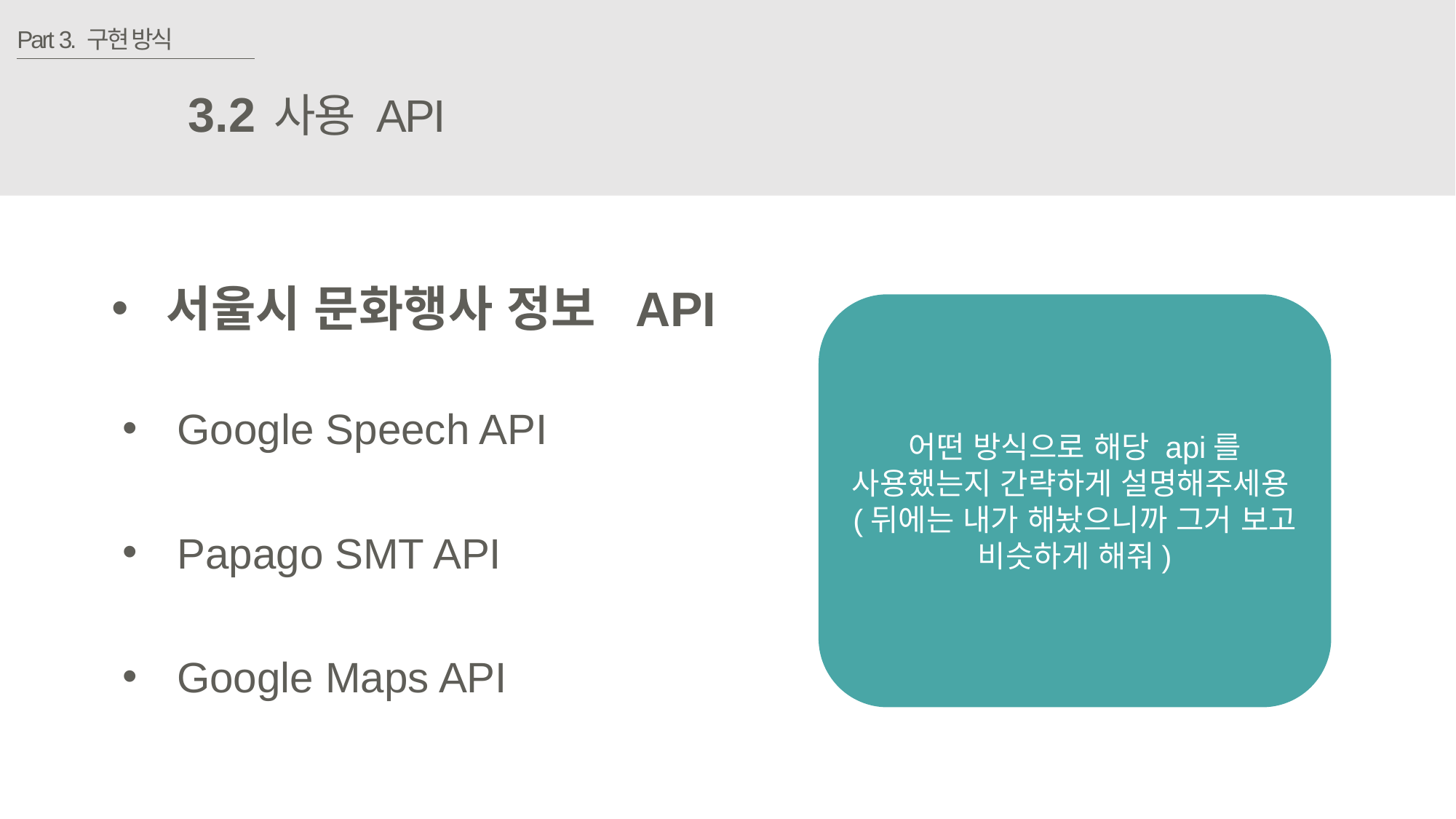

Part 3. 구현 방식
3.2
사용 API
서울시 문화행사 정보  API
어떤 방식으로 해당 api를 사용했는지 간략하게 설명해주세용
(뒤에는 내가 해놨으니까 그거 보고 비슷하게 해줘)
Google Speech API
Papago SMT API
Google Maps API